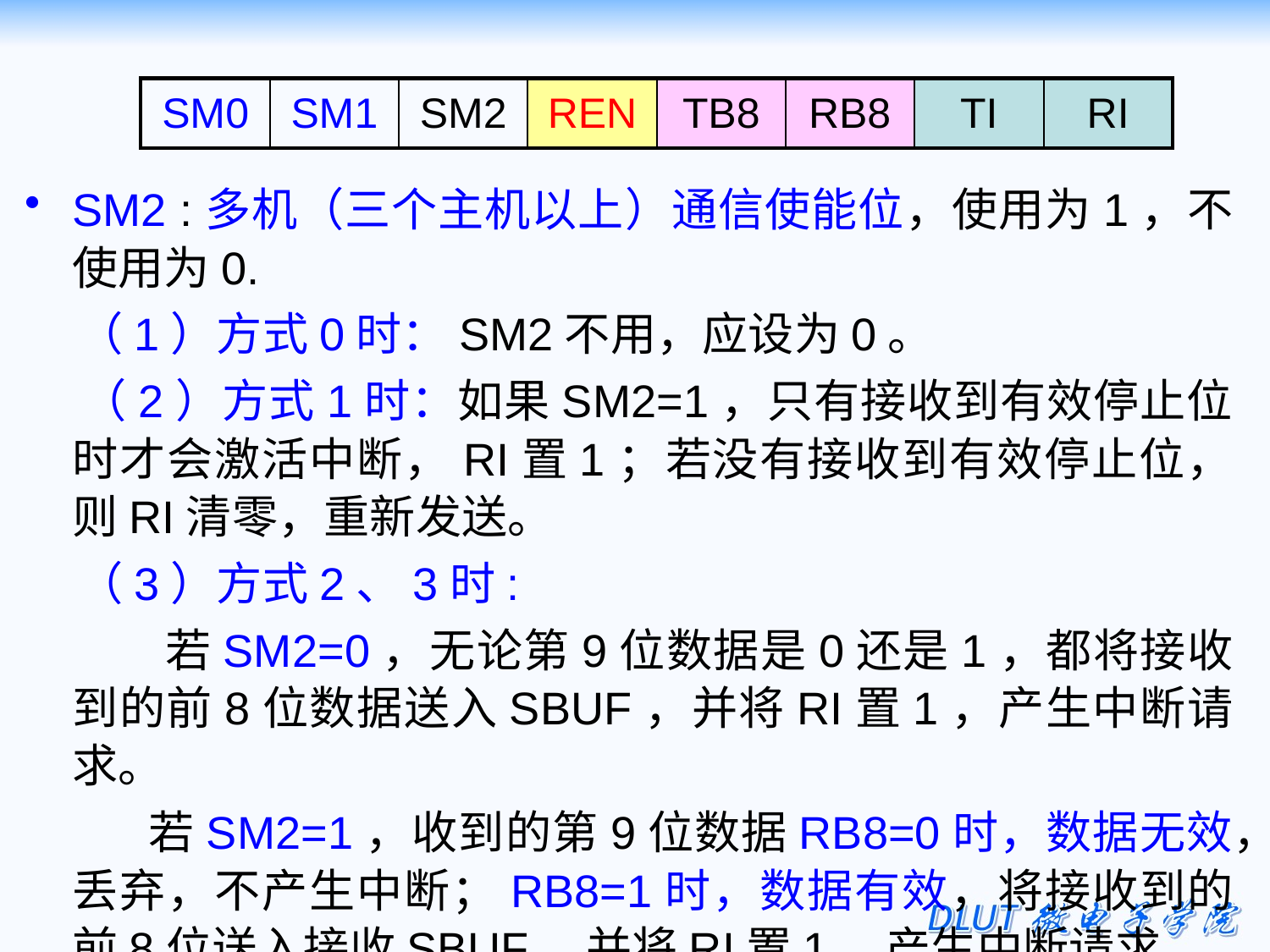

| SM0 | SM1 | SM2 | REN | TB8 | RB8 | TI | RI |
| --- | --- | --- | --- | --- | --- | --- | --- |
SM2 :多机（三个主机以上）通信使能位，使用为1，不使用为0.
    （1）方式0时：SM2不用，应设为0。
    （2）方式1时：如果SM2=1，只有接收到有效停止位时才会激活中断，RI置1；若没有接收到有效停止位，则RI清零，重新发送。
    （3）方式2、3时:
	       若SM2=0，无论第9位数据是0还是1，都将接收到的前8位数据送入SBUF，并将RI置1，产生中断请求。
          若SM2=1，收到的第9位数据RB8=0时，数据无效，丢弃，不产生中断；RB8=1时，数据有效，将接收到的前8位送入接收SBUF，并将RI置1，产生中断请求。